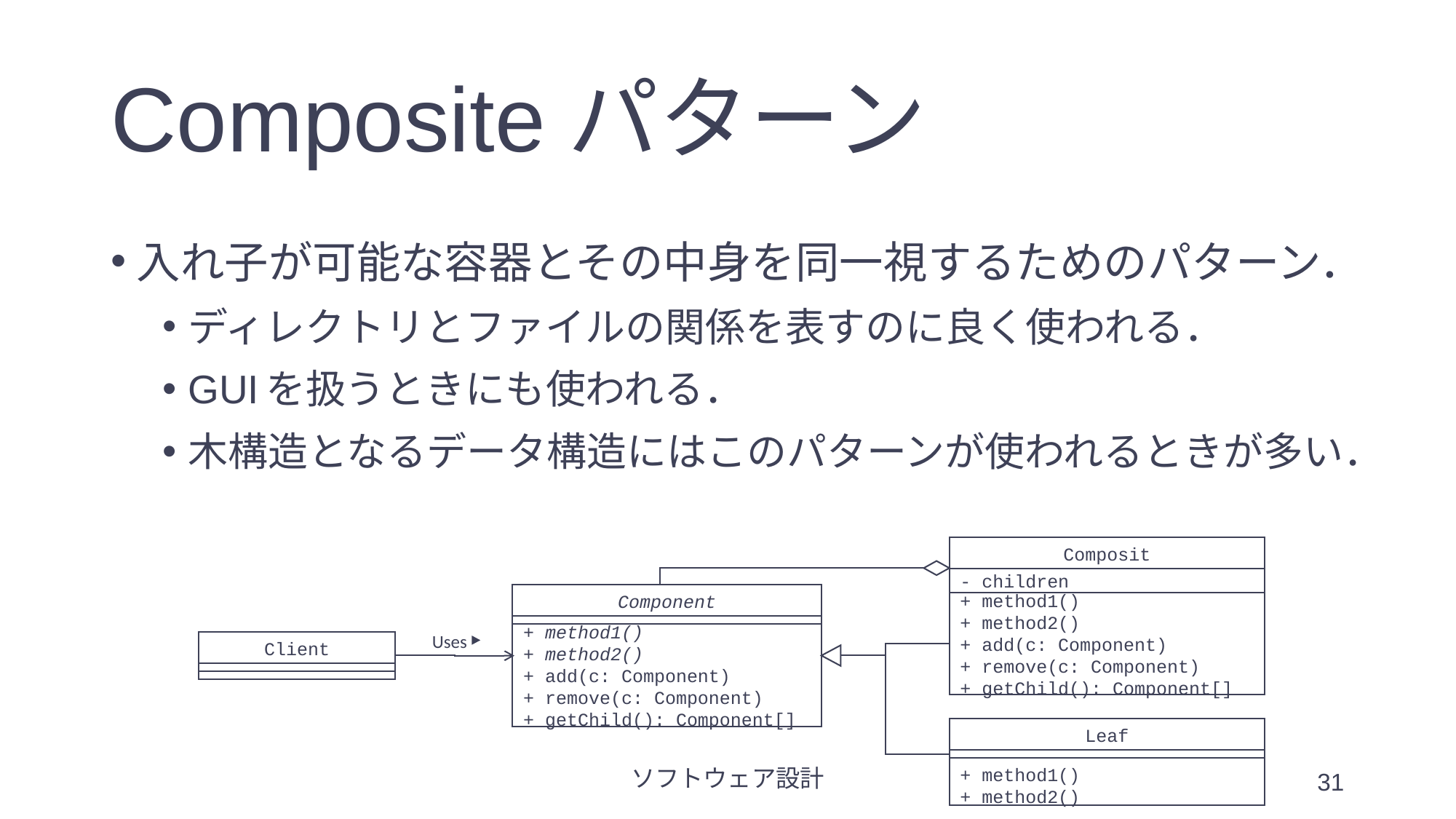

# Compositeパターン
入れ子が可能な容器とその中身を同一視するためのパターン．
ディレクトリとファイルの関係を表すのに良く使われる．
GUIを扱うときにも使われる．
木構造となるデータ構造にはこのパターンが使われるときが多い．
Composit
- children
+ method1()
+ method2()
+ add(c: Component)
+ remove(c: Component)
+ getChild(): Component[]

Component

+ method1()
+ method2()
+ add(c: Component)
+ remove(c: Component)
+ getChild(): Component[]
Uses

Client

Leaf

+ method1()
+ method2()
ソフトウェア設計
31